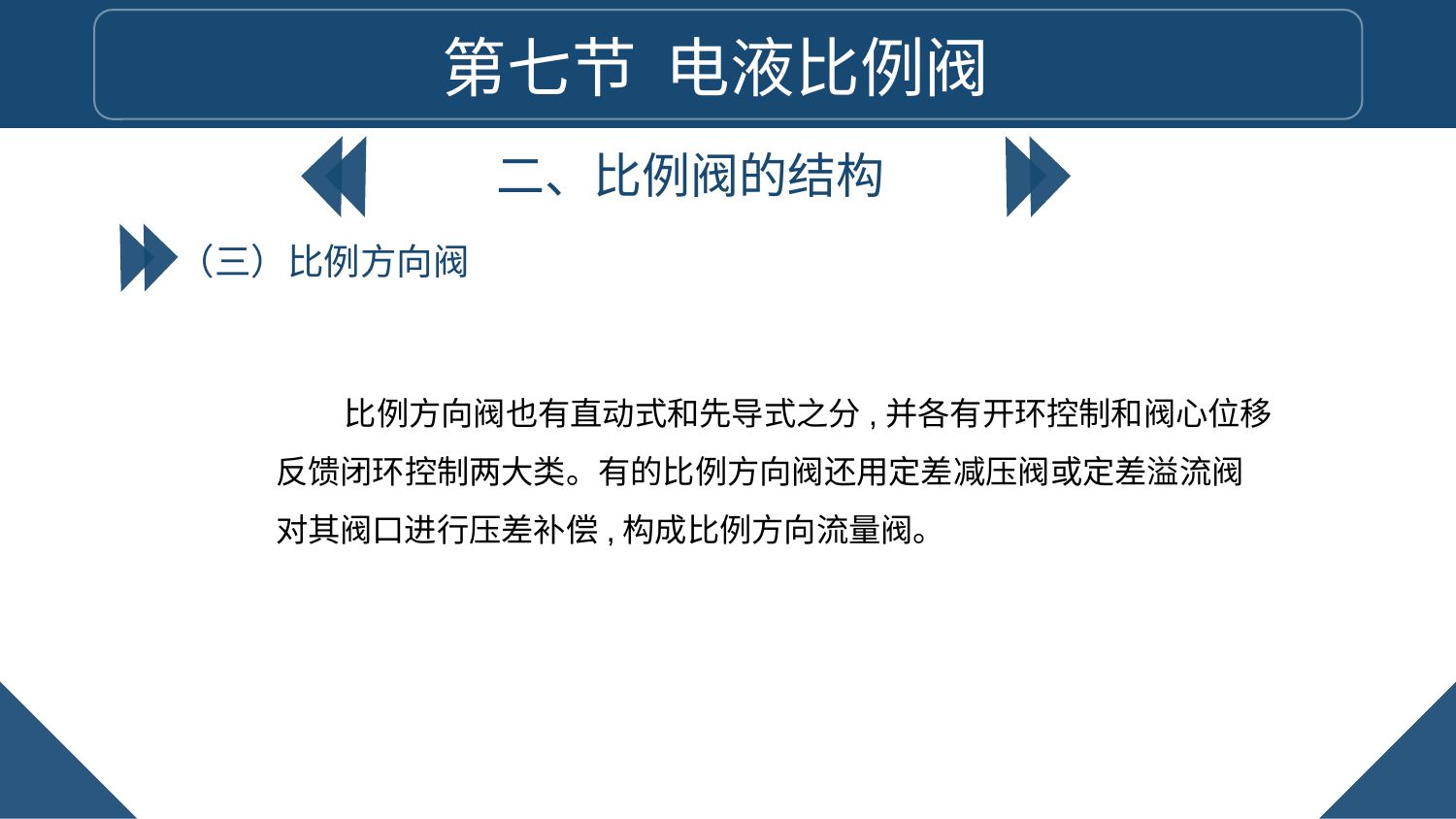

第七节  电液比例阀
二、比例阀的结构

（三）比例方向阀

比例方向阀也有直动式和先导式之分,并各有开环控制和阀心位移反馈闭环控制两大类。有的比例方向阀还用定差减压阀或定差溢流阀对其阀口进行压差补偿,构成比例方向流量阀。